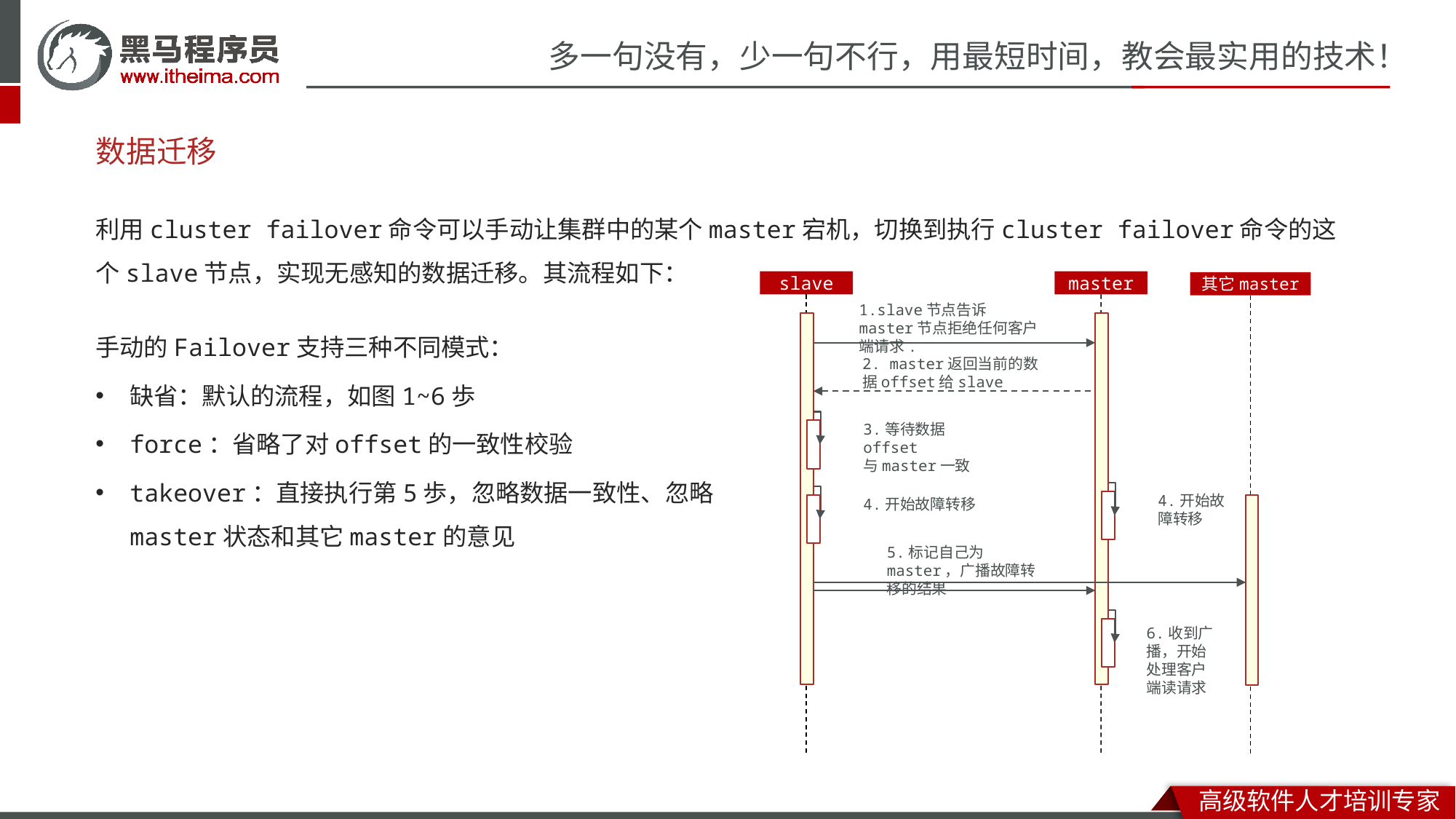

# 数据迁移
利用cluster failover命令可以手动让集群中的某个master宕机，切换到执行cluster failover命令的这个slave节点，实现无感知的数据迁移。其流程如下：
slave
master
其它master
1.slave节点告诉master节点拒绝任何客户端请求.
手动的Failover支持三种不同模式：
缺省：默认的流程，如图1~6歩
force：省略了对offset的一致性校验
takeover：直接执行第5歩，忽略数据一致性、忽略master状态和其它master的意见

2. master返回当前的数据offset给slave
3.等待数据offset
与master一致

4.开始故障转移
4.开始故障转移

5.标记自己为master，广播故障转移的结果

6.收到广播，开始处理客户端读请求